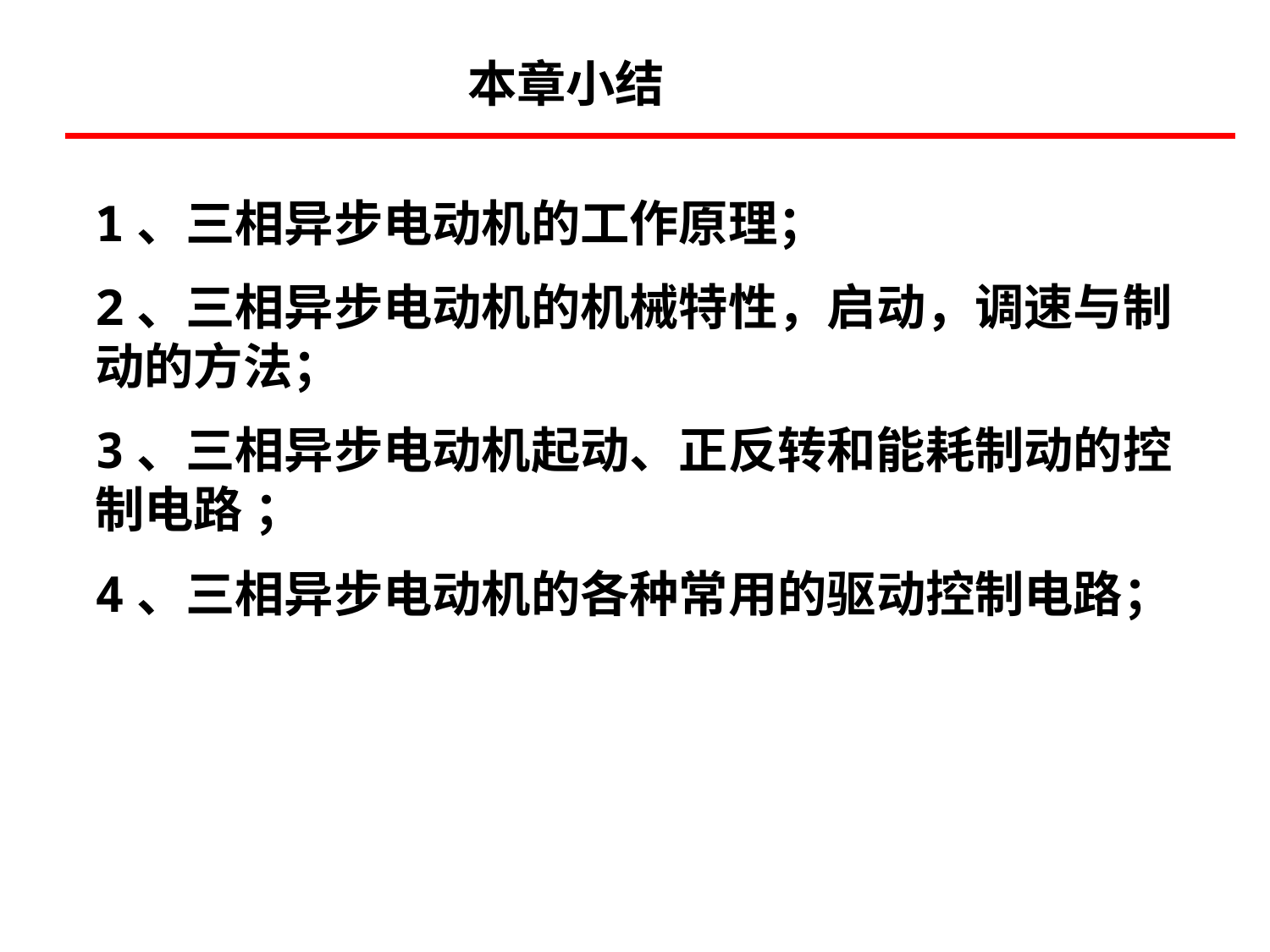

本章小结
1、三相异步电动机的工作原理；
2、三相异步电动机的机械特性，启动，调速与制动的方法；
3、三相异步电动机起动、正反转和能耗制动的控制电路 ；
4、三相异步电动机的各种常用的驱动控制电路；